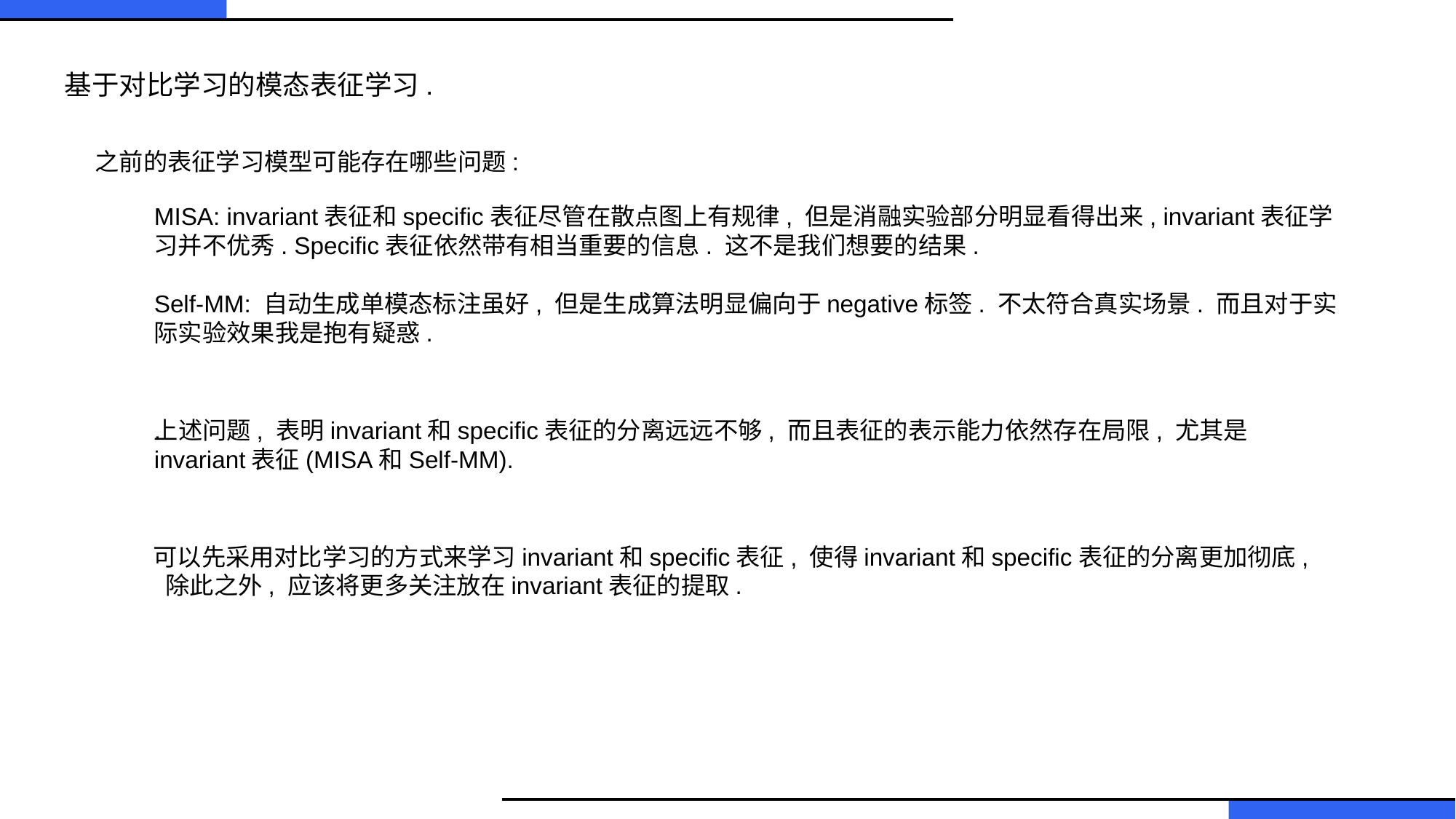

基于对比学习的模态表征学习.
之前的表征学习模型可能存在哪些问题:
MISA: invariant表征和specific表征尽管在散点图上有规律, 但是消融实验部分明显看得出来, invariant表征学习并不优秀. Specific表征依然带有相当重要的信息. 这不是我们想要的结果.
Self-MM: 自动生成单模态标注虽好, 但是生成算法明显偏向于negative标签. 不太符合真实场景. 而且对于实际实验效果我是抱有疑惑.
.
上述问题, 表明invariant和specific表征的分离远远不够, 而且表征的表示能力依然存在局限, 尤其是invariant表征(MISA和Self-MM).
可以先采用对比学习的方式来学习invariant和specific表征, 使得invariant和specific表征的分离更加彻底, 除此之外, 应该将更多关注放在invariant表征的提取.